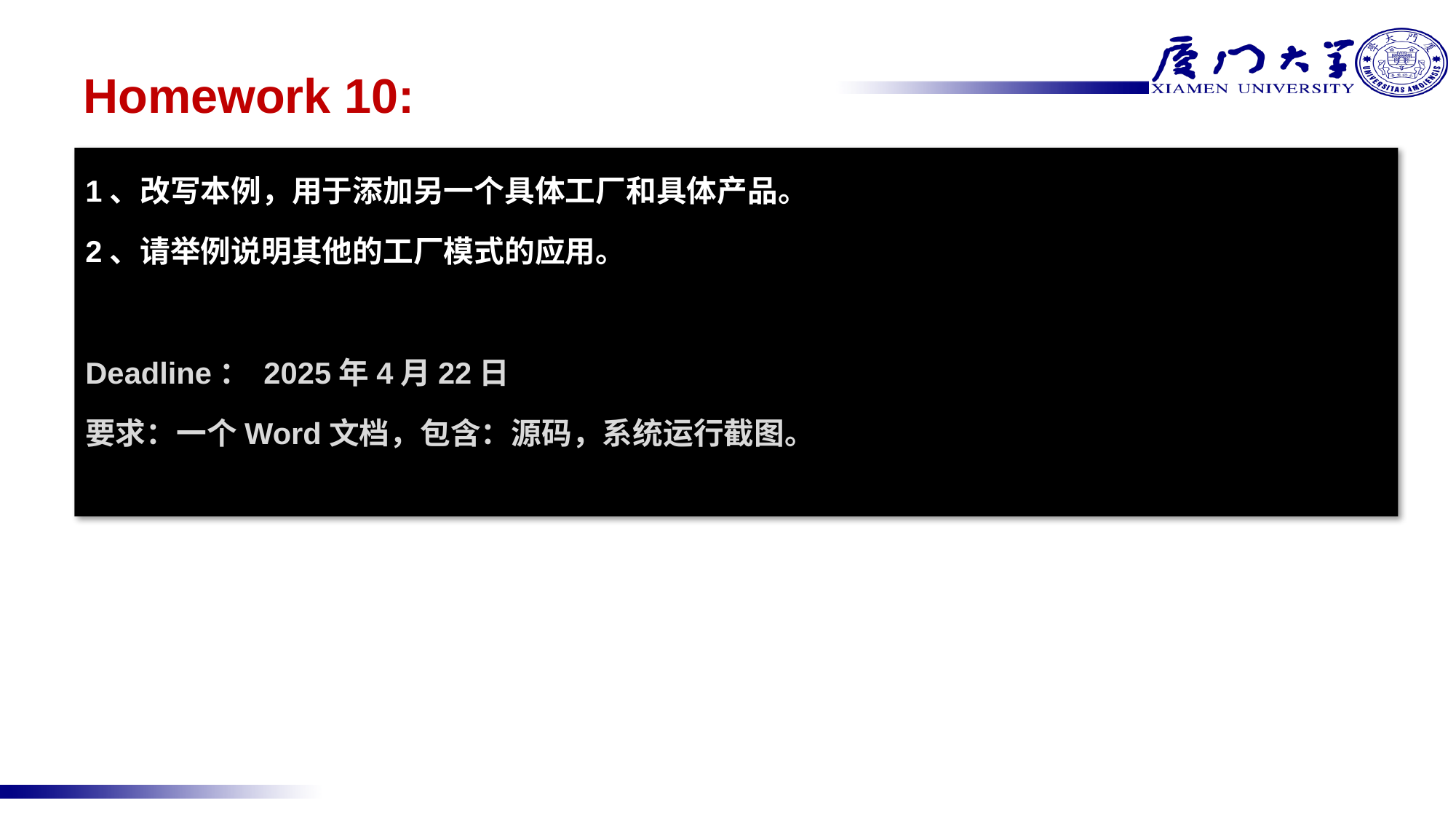

# Homework 10:
1、改写本例，用于添加另一个具体工厂和具体产品。
2、请举例说明其他的工厂模式的应用。

Deadline： 2025年4月22日
要求：一个Word文档，包含：源码，系统运行截图。